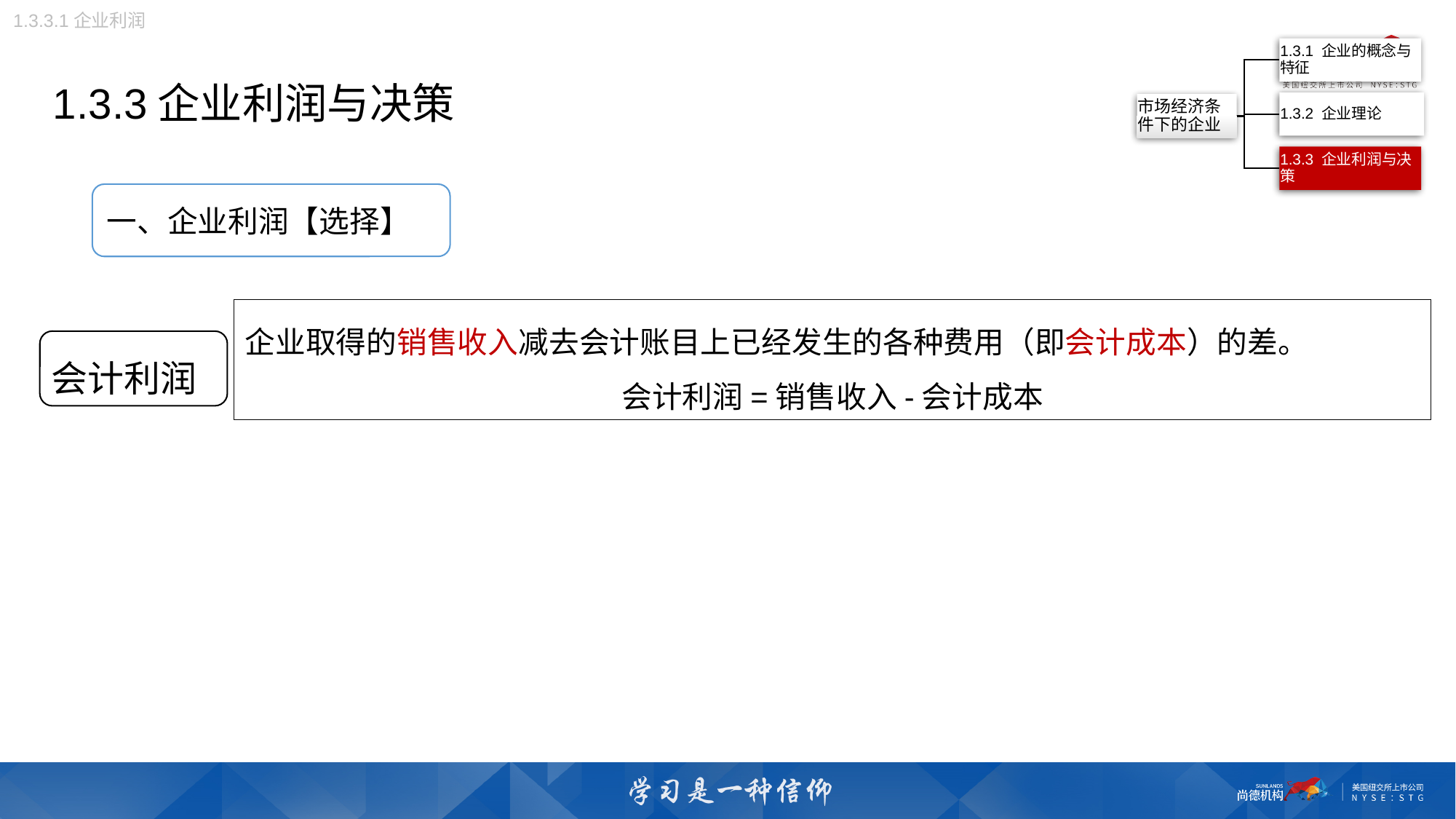

市场经济条件下的企业
1.3.1 企业的概念与特征
1.3.2 企业理论
1.3.3 企业利润与决策
1.3.3.1企业利润
1.3.3企业利润与决策
一、企业利润【选择】
企业取得的销售收入减去会计账目上已经发生的各种费用（即会计成本）的差。
会计利润=销售收入-会计成本

会计利润